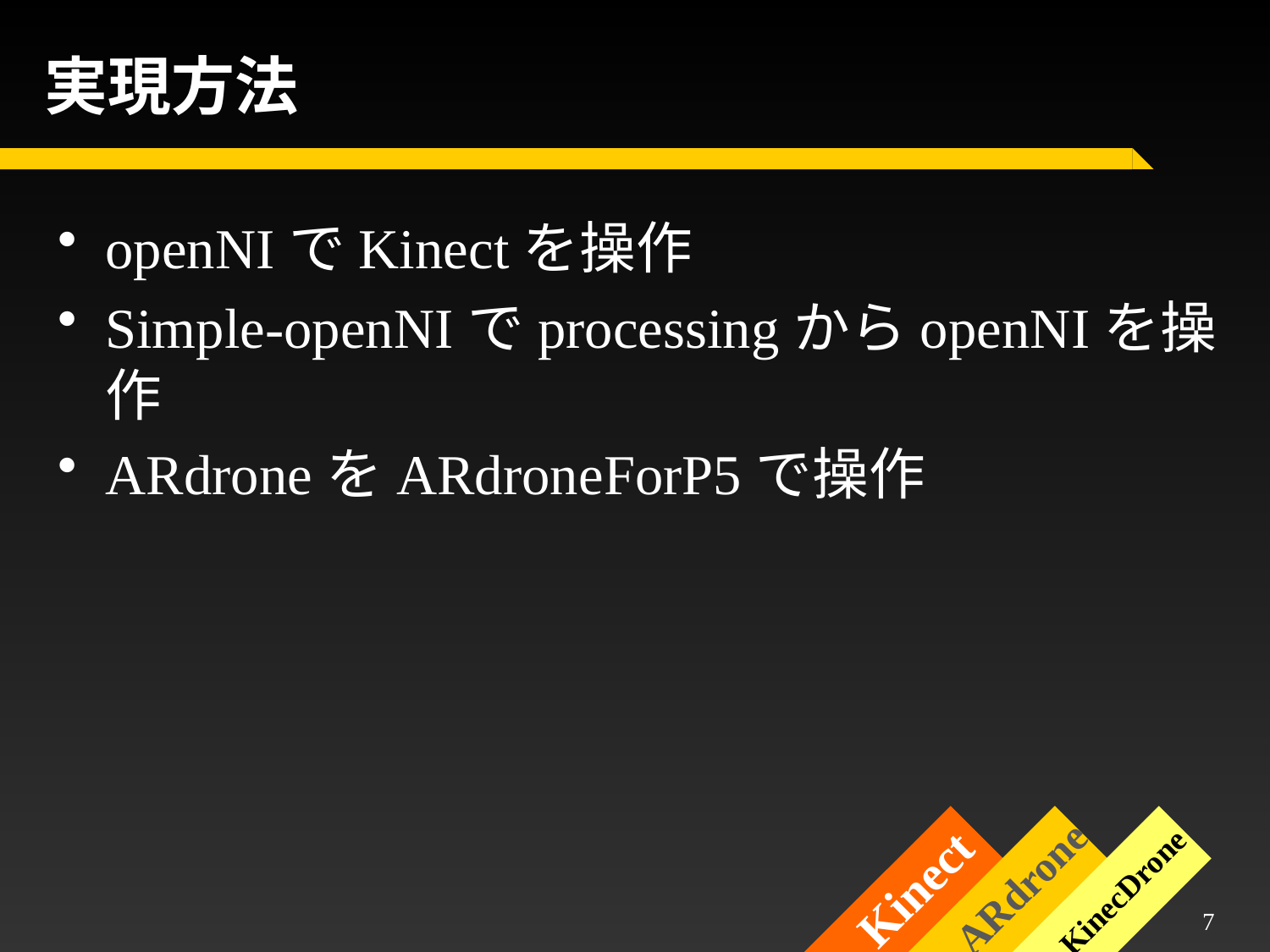

# 実現方法
openNIでKinectを操作
Simple-openNIでprocessingからopenNIを操作
ARdroneをARdroneForP5で操作

ARdrone
Kinect
KinecDrone
7